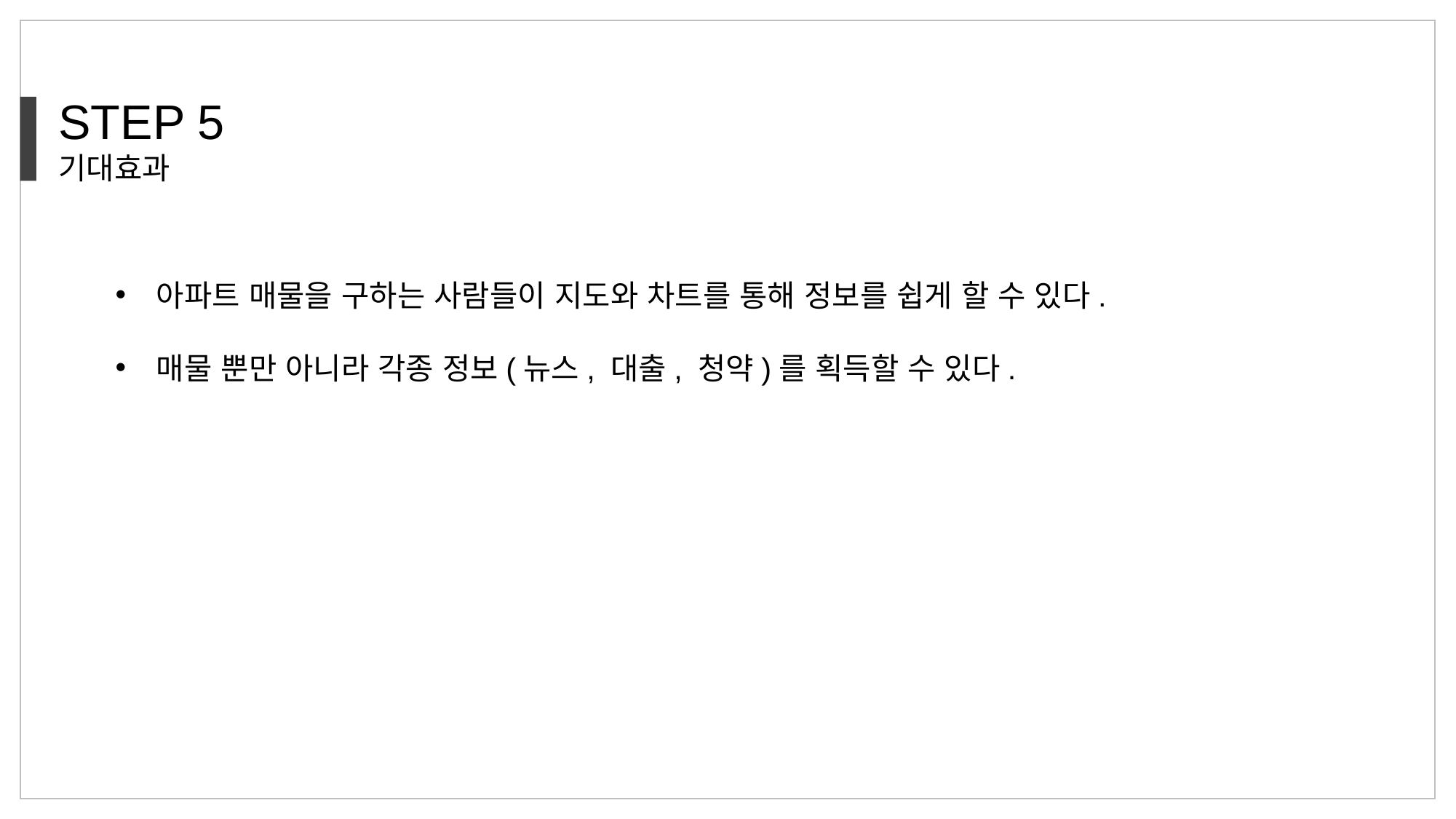

STEP 5
기대효과

아파트 매물을 구하는 사람들이 지도와 차트를 통해 정보를 쉽게 할 수 있다.

매물 뿐만 아니라 각종 정보(뉴스, 대출, 청약)를 획득할 수 있다.